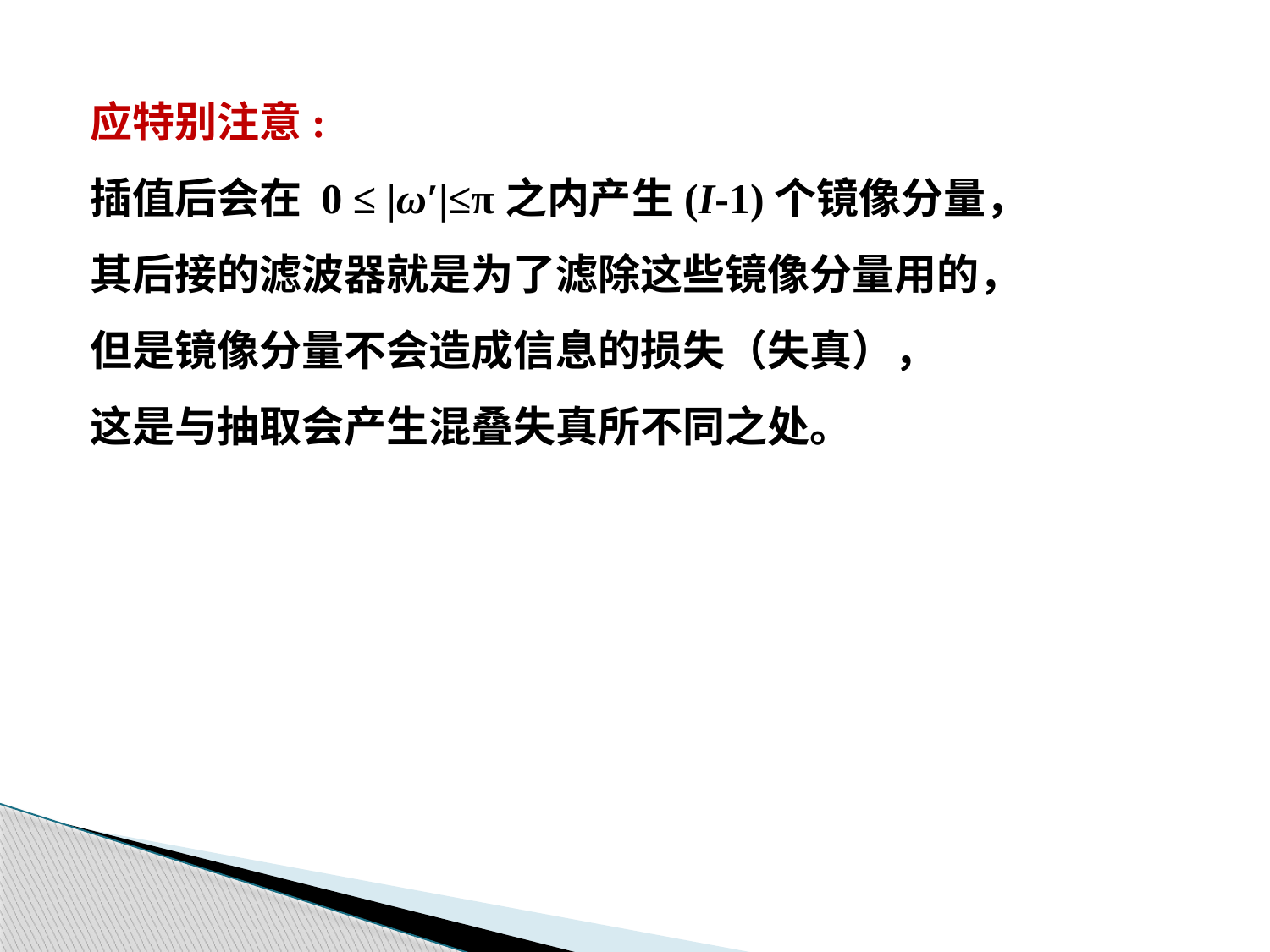

应特别注意:
插值后会在 0 ≤ |ω′|≤π之内产生(I-1)个镜像分量，
其后接的滤波器就是为了滤除这些镜像分量用的，
但是镜像分量不会造成信息的损失（失真），
这是与抽取会产生混叠失真所不同之处。